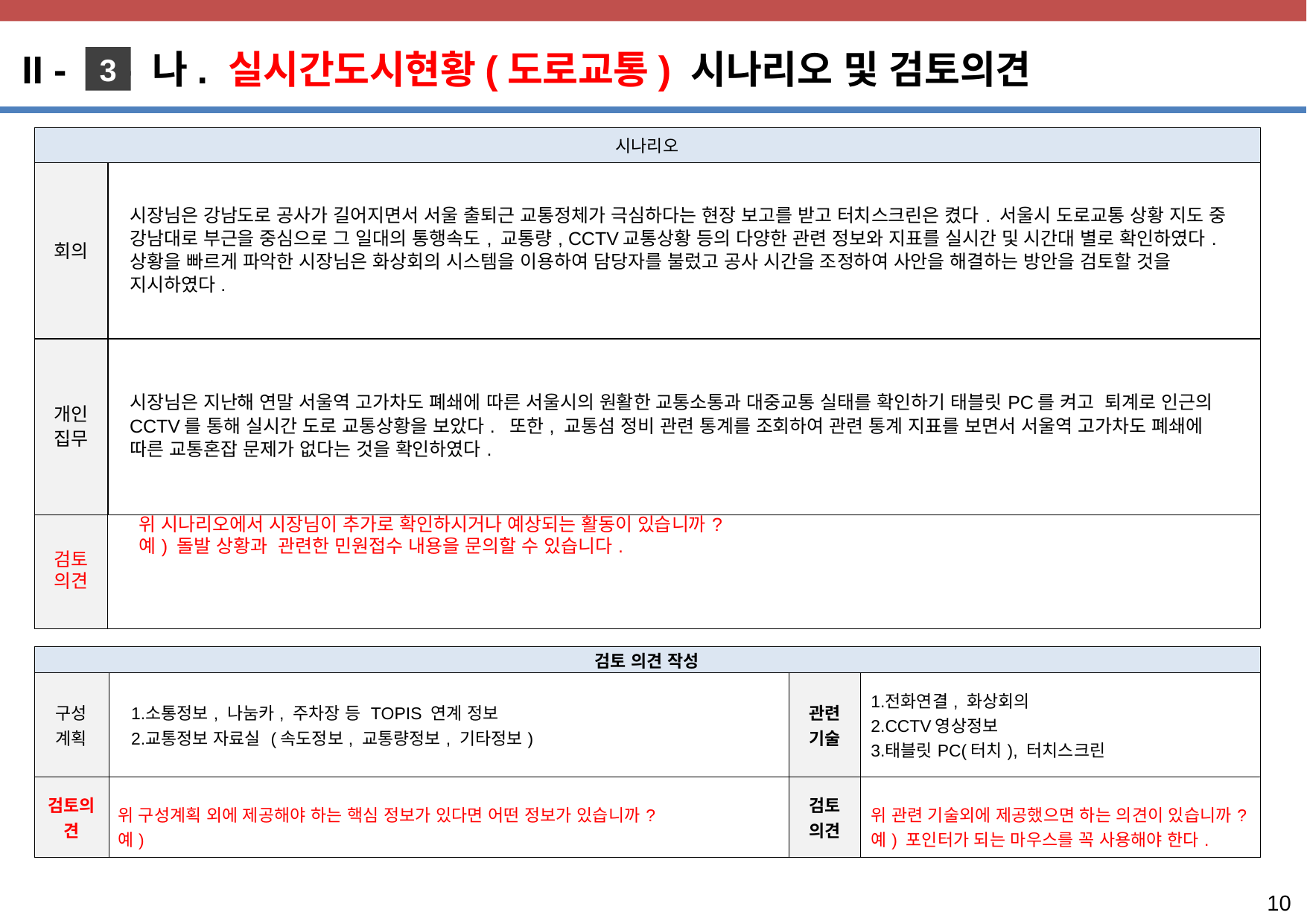

II -     - 나. 실시간도시현황(도로교통) 시나리오 및 검토의견
3
| 시나리오 |  |
| --- | --- |
| 회의 | 시장님은 강남도로 공사가 길어지면서 서울 출퇴근 교통정체가 극심하다는 현장 보고를 받고 터치스크린은 켰다. 서울시 도로교통 상황 지도 중 강남대로 부근을 중심으로 그 일대의 통행속도, 교통량, CCTV교통상황 등의 다양한 관련 정보와 지표를 실시간 및 시간대 별로 확인하였다. 상황을 빠르게 파악한 시장님은 화상회의 시스템을 이용하여 담당자를 불렀고 공사 시간을 조정하여 사안을 해결하는 방안을 검토할 것을 지시하였다. |
| 개인 집무 | 시장님은 지난해 연말 서울역 고가차도 폐쇄에 따른 서울시의 원활한 교통소통과 대중교통 실태를 확인하기 태블릿PC를 켜고 퇴계로 인근의 CCTV를 통해 실시간 도로 교통상황을 보았다. 또한, 교통섬 정비 관련 통계를 조회하여 관련 통계 지표를 보면서 서울역 고가차도 폐쇄에 따른 교통혼잡 문제가 없다는 것을 확인하였다. |
| 검토 의견 | 위 시나리오에서 시장님이 추가로 확인하시거나 예상되는 활동이 있습니까? 예) 돌발 상황과 관련한 민원접수 내용을 문의할 수 있습니다. |
| 검토 의견 작성 |  |  |  |
| --- | --- | --- | --- |
| 구성 계획 | 소통정보, 나눔카, 주차장 등 TOPIS 연계 정보 교통정보 자료실 (속도정보, 교통량정보, 기타정보) | 관련 기술 | 전화연결, 화상회의 CCTV영상정보 태블릿PC(터치), 터치스크린 |
| 검토의견 | 위 구성계획 외에 제공해야 하는 핵심 정보가 있다면 어떤 정보가 있습니까? 예) | 검토 의견 | 위 관련 기술외에 제공했으면 하는 의견이 있습니까? 예) 포인터가 되는 마우스를 꼭 사용해야 한다. |